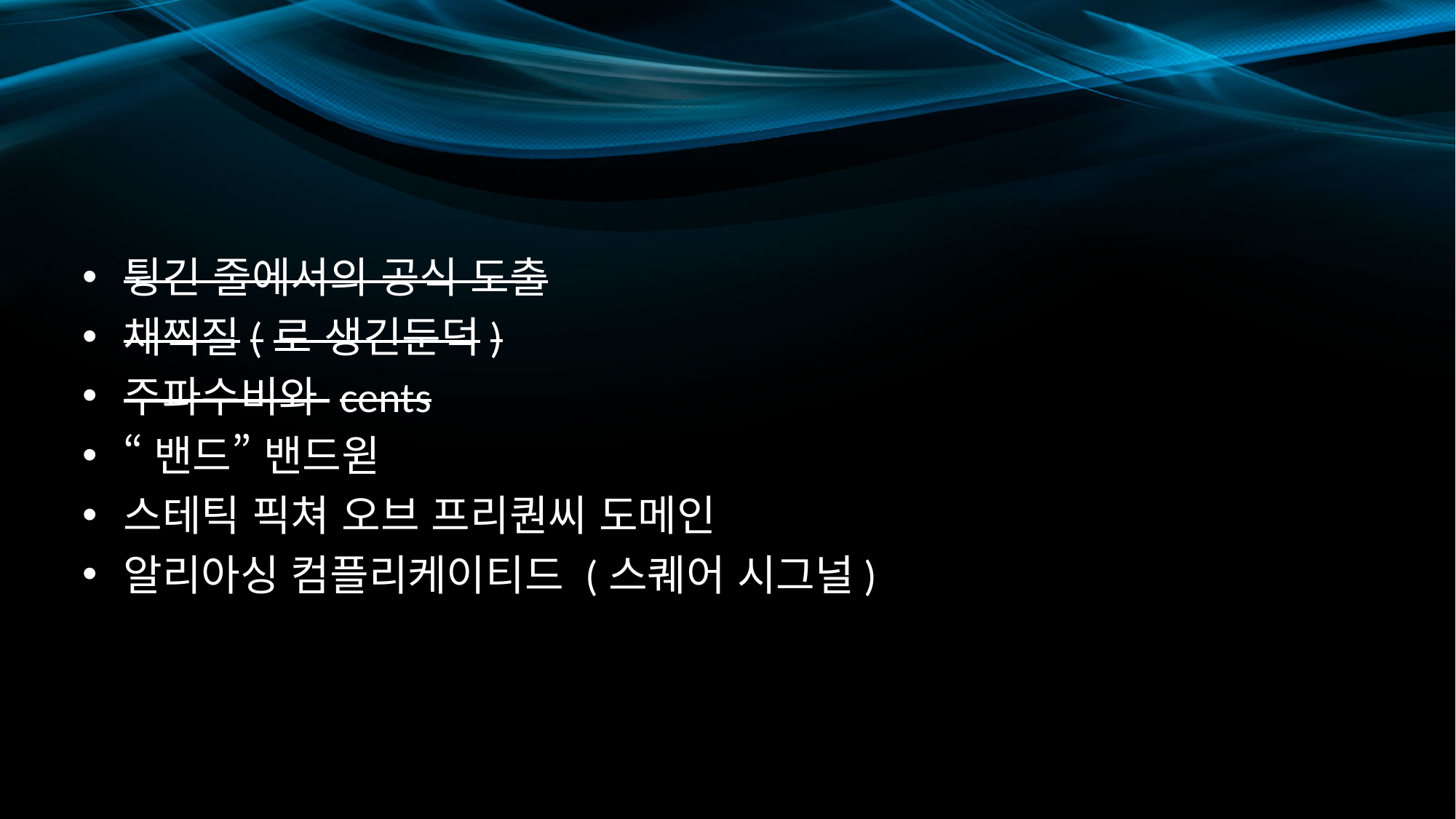

#
튕긴 줄에서의 공식 도출
채찍질(로 생긴둔덕)
주파수비와 cents
“밴드” 밴드윋
스테틱 픽쳐 오브 프리퀀씨 도메인
알리아싱 컴플리케이티드 (스퀘어 시그널)